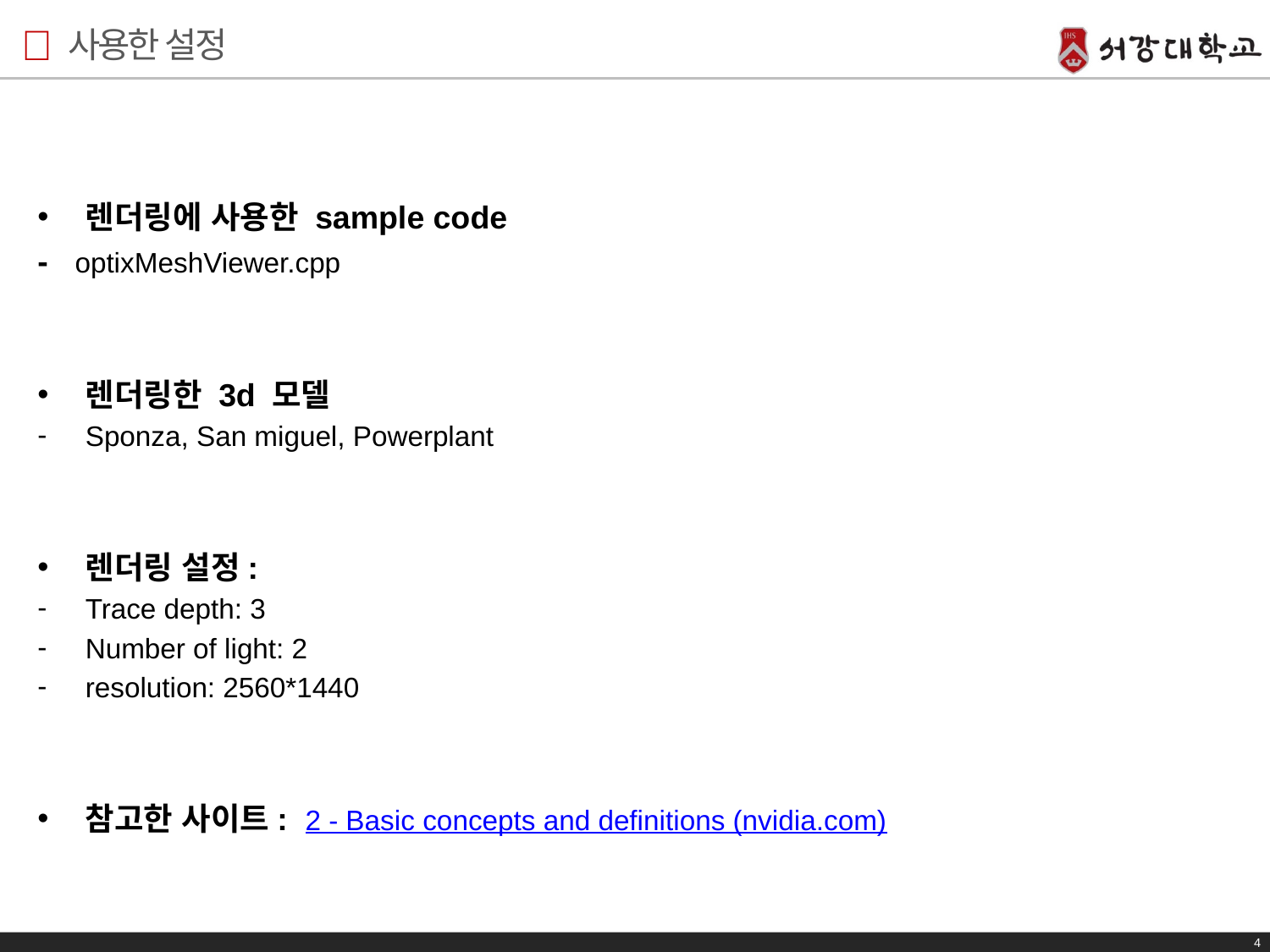

# 사용한 설정

렌더링에 사용한 sample code
-   optixMeshViewer.cpp

렌더링한 3d 모델
Sponza, San miguel, Powerplant

렌더링 설정:
Trace depth: 3
Number of light: 2
resolution: 2560*1440

참고한 사이트:  2 - Basic concepts and definitions (nvidia.com)
4